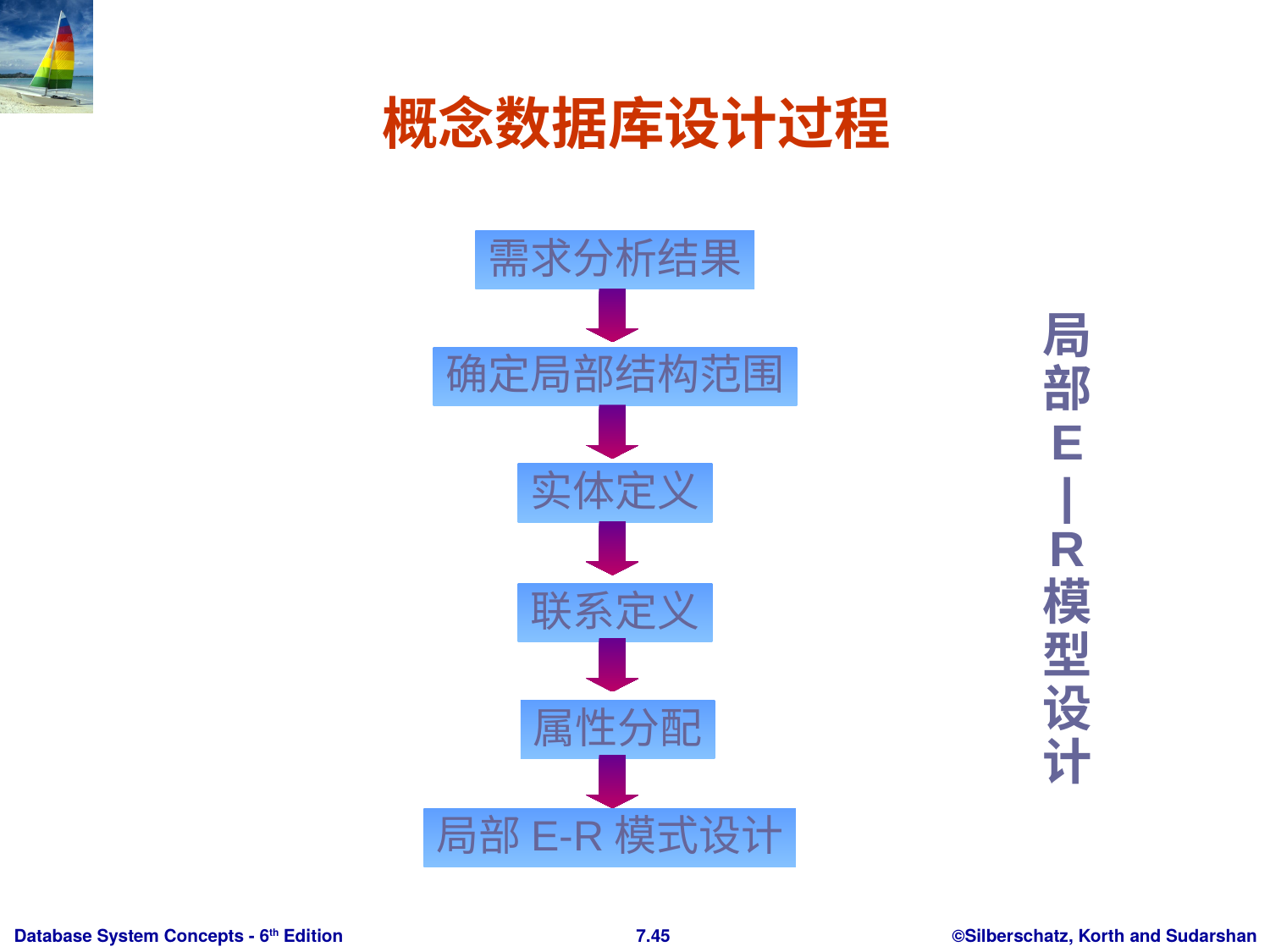

# 概念数据库设计过程
需求分析结果

局
部
E
|
R
模型
设
计
确定局部结构范围

实体定义

联系定义

属性分配

局部E-R模式设计